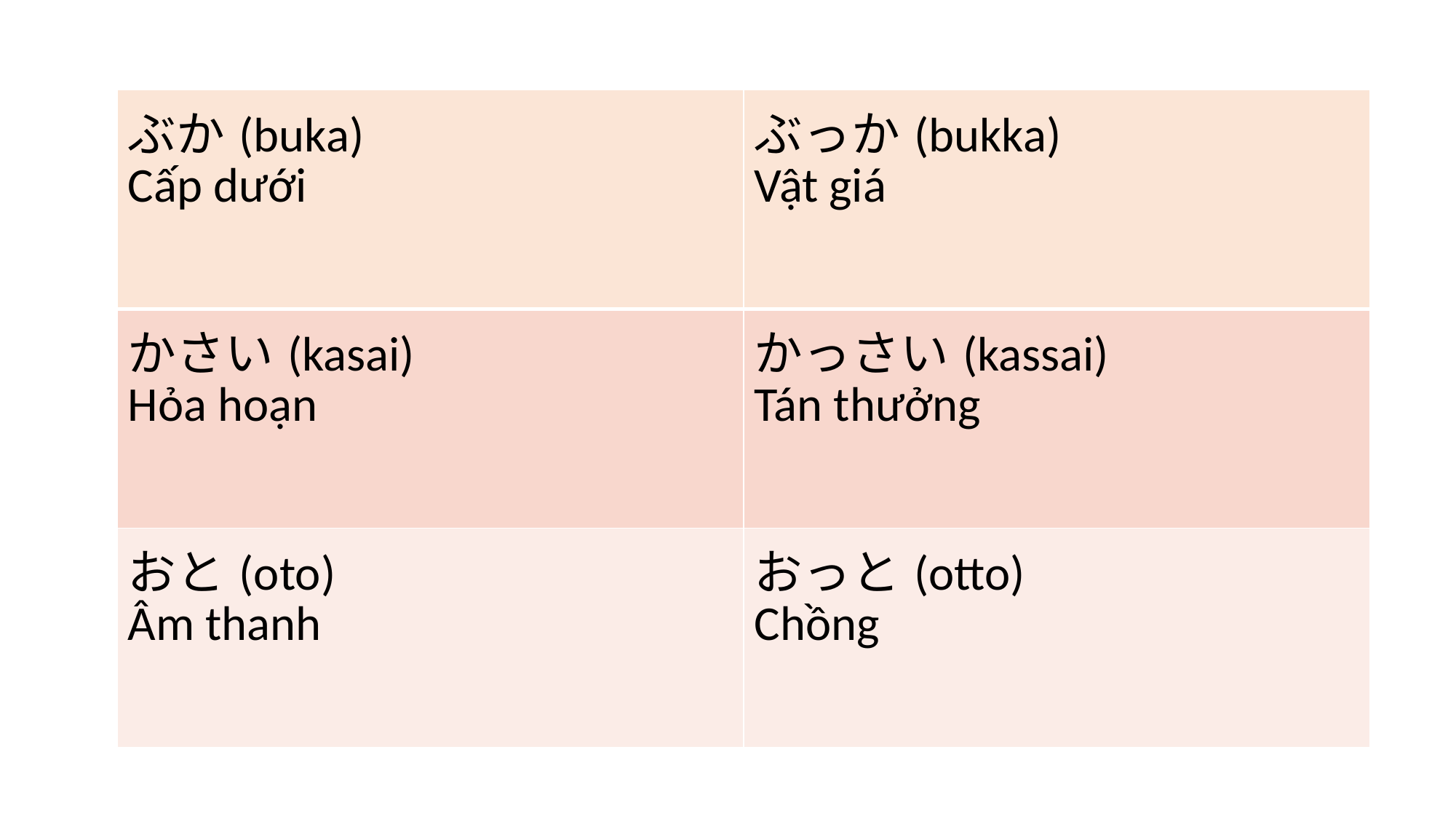

| ぶか(buka) Cấp dưới | ぶっか(bukka) Vật giá |
| --- | --- |
| かさい(kasai) Hỏa hoạn | かっさい(kassai) Tán thưởng |
| おと(oto) Âm thanh | おっと(otto) Chồng |